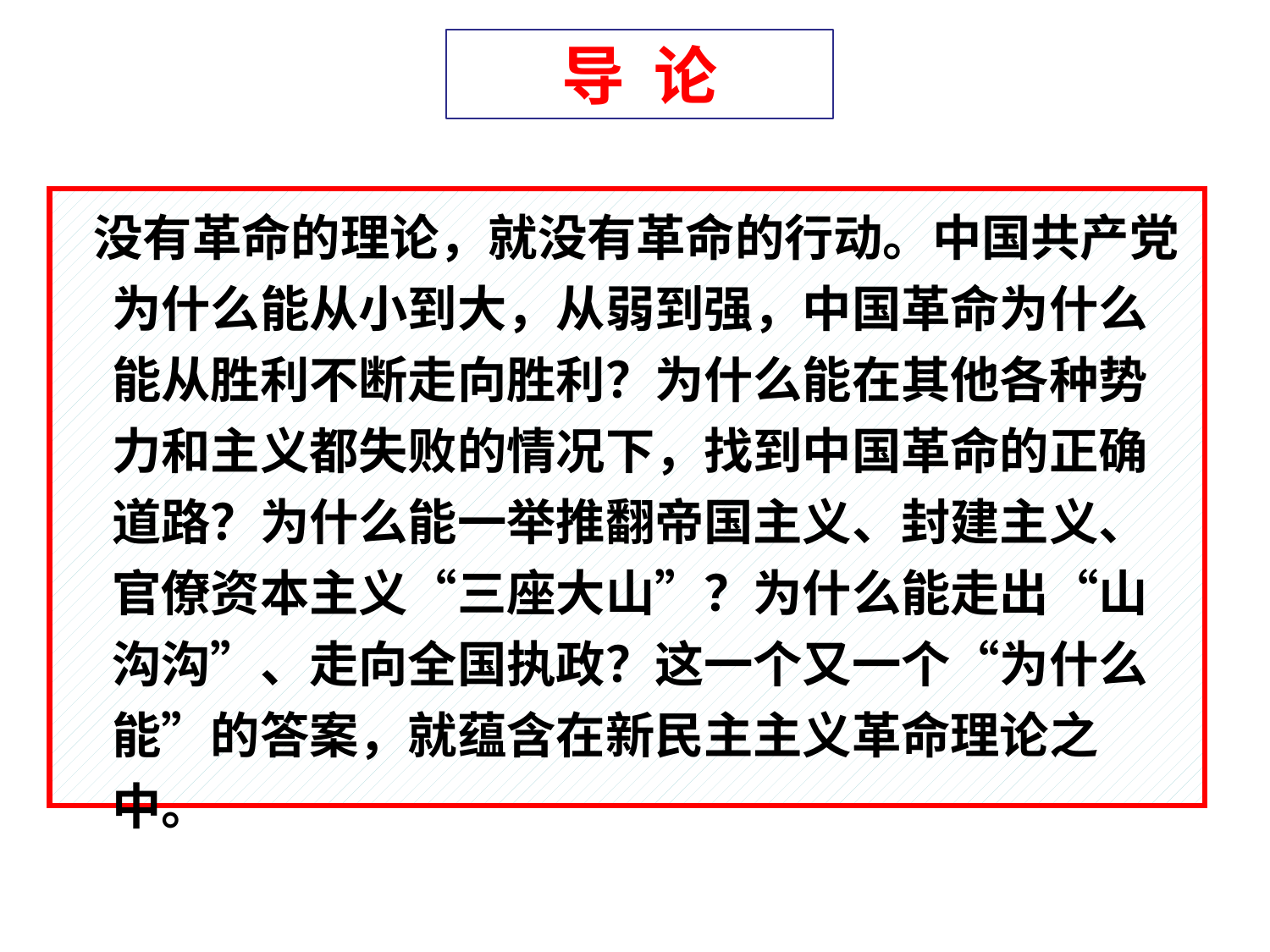

导  论
  没有革命的理论，就没有革命的行动。中国共产党为什么能从小到大，从弱到强，中国革命为什么能从胜利不断走向胜利？为什么能在其他各种势力和主义都失败的情况下，找到中国革命的正确道路？为什么能一举推翻帝国主义、封建主义、官僚资本主义“三座大山”？为什么能走出“山沟沟”、走向全国执政？这一个又一个“为什么能”的答案，就蕴含在新民主主义革命理论之中。